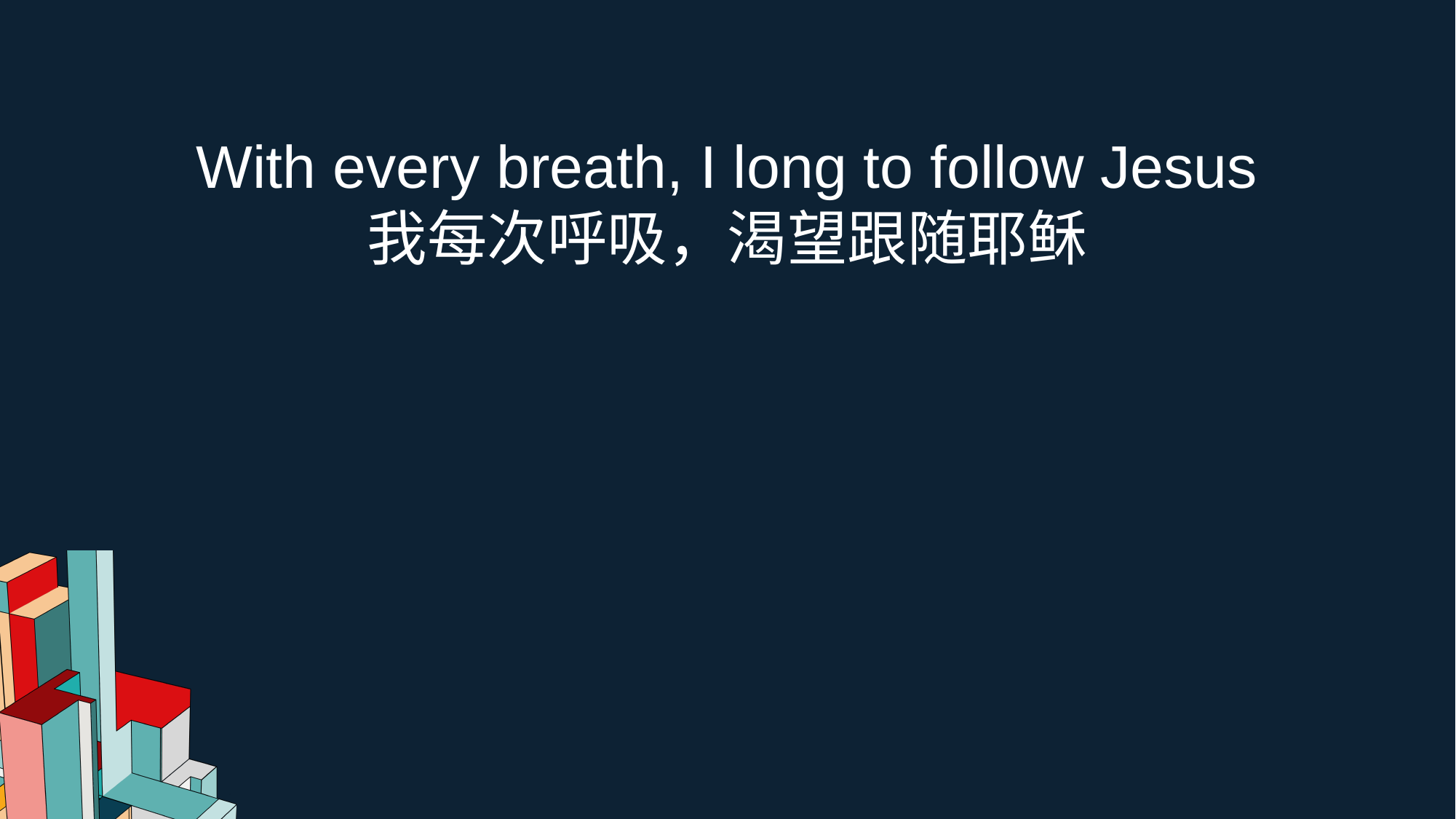

With every breath, I long to follow Jesus
我每次呼吸，渴望跟随耶稣